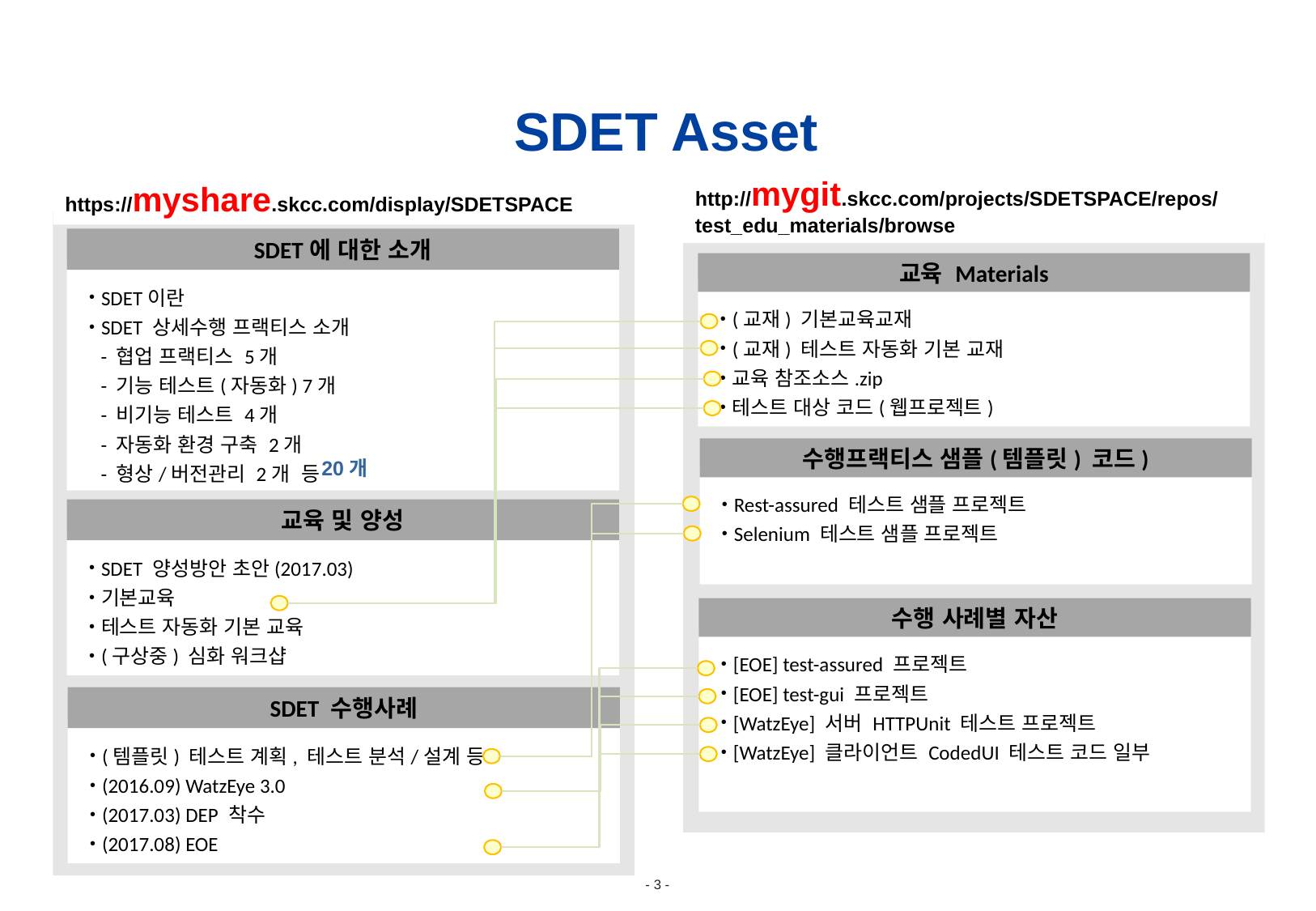

SDET Asset
http://mygit.skcc.com/projects/SDETSPACE/repos/test_edu_materials/browse
https://myshare.skcc.com/display/SDETSPACE

SDET에 대한 소개

교육 Materials

SDET이란
SDET 상세수행 프랙티스 소개
- 협업 프랙티스 5개
- 기능 테스트(자동화) 7개
- 비기능 테스트 4개
- 자동화 환경 구축 2개
- 형상/버전관리 2개  등

(교재) 기본교육교재
(교재) 테스트 자동화 기본 교재
교육 참조소스.zip
테스트 대상 코드(웹프로젝트)

수행프랙티스 샘플(템플릿) 코드)
20개

Rest-assured 테스트 샘플 프로젝트
Selenium 테스트 샘플 프로젝트

교육 및 양성

SDET 양성방안 초안(2017.03)
기본교육
테스트 자동화 기본 교육
(구상중) 심화 워크샵

수행 사례별 자산

[EOE] test-assured 프로젝트
[EOE] test-gui 프로젝트
[WatzEye] 서버 HTTPUnit 테스트 프로젝트
[WatzEye] 클라이언트 CodedUI 테스트 코드 일부

SDET 수행사례

(템플릿) 테스트 계획, 테스트 분석/설계 등
(2016.09) WatzEye 3.0
(2017.03) DEP 착수
(2017.08) EOE